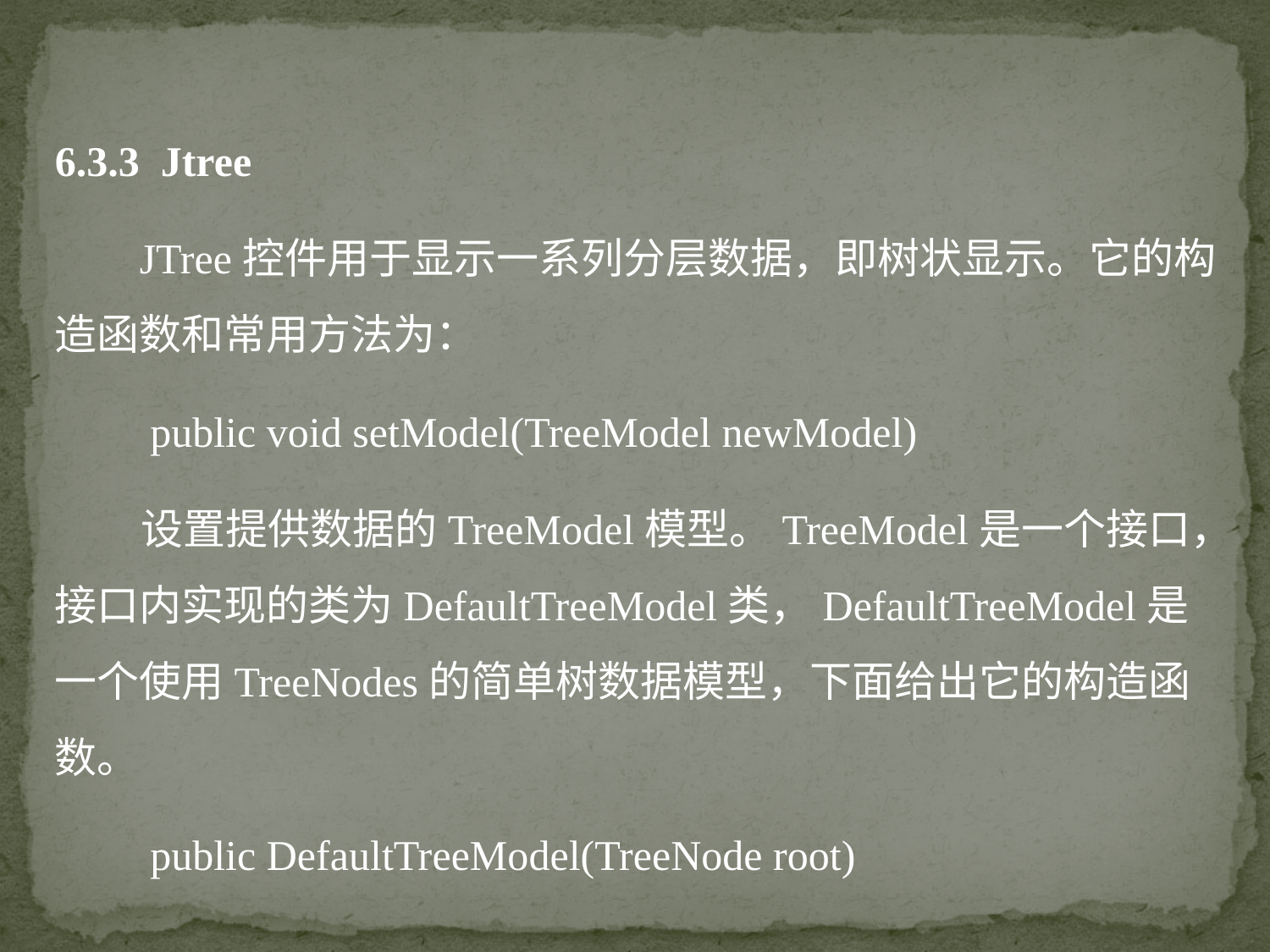

6.3.3  Jtree
        JTree控件用于显示一系列分层数据，即树状显示。它的构造函数和常用方法为：
         public void setModel(TreeModel newModel)
        设置提供数据的TreeModel模型。TreeModel是一个接口，接口内实现的类为DefaultTreeModel类，DefaultTreeModel是一个使用TreeNodes的简单树数据模型，下面给出它的构造函数。
         public DefaultTreeModel(TreeNode root)